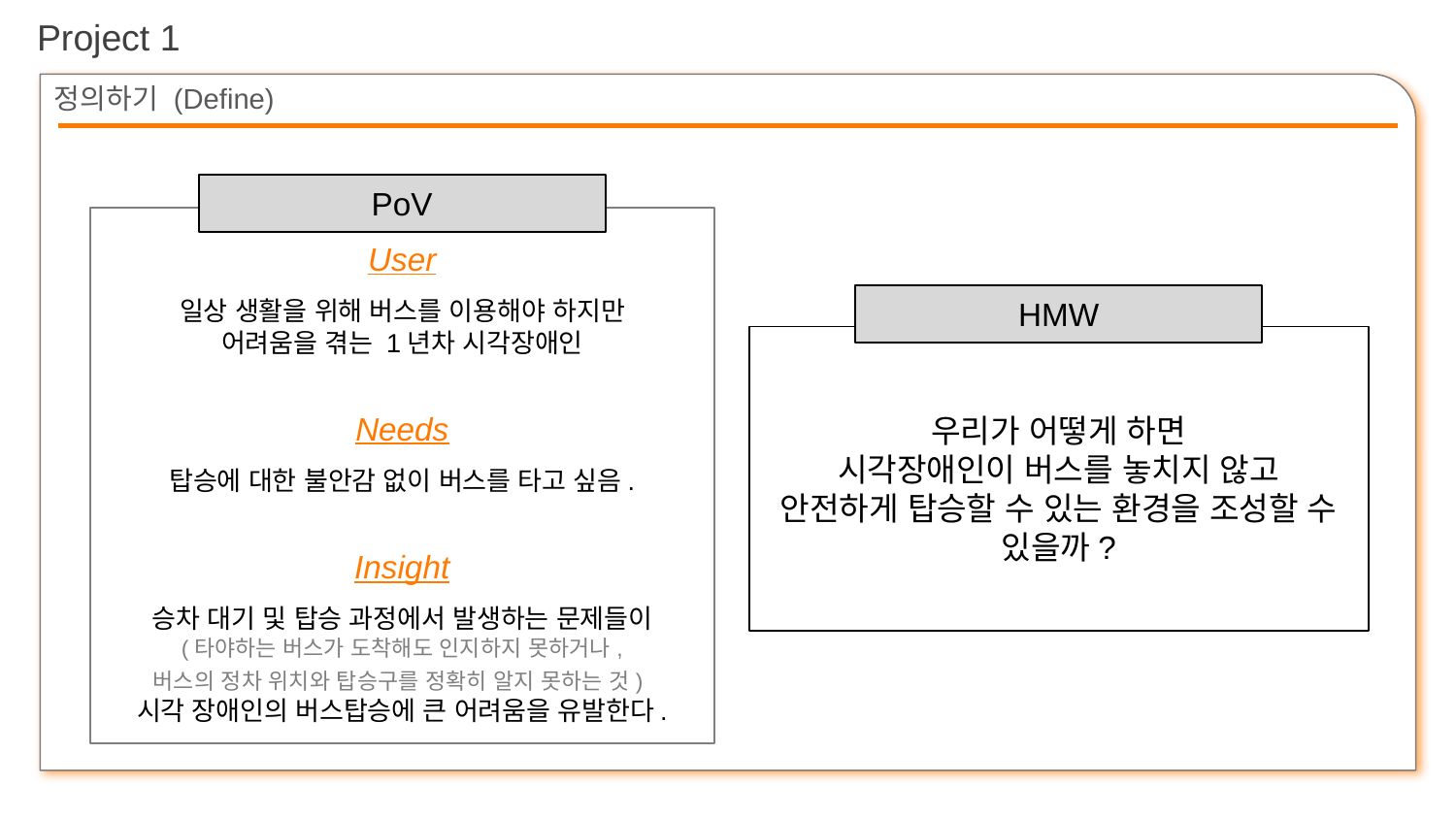

Project 1
# 정의하기 (Define)
PoV

User
일상 생활을 위해 버스를 이용해야 하지만
어려움을 겪는 1년차 시각장애인

Needs
탑승에 대한 불안감 없이 버스를 타고 싶음.

Insight
승차 대기 및 탑승 과정에서 발생하는 문제들이
(타야하는 버스가 도착해도 인지하지 못하거나,
버스의 정차 위치와 탑승구를 정확히 알지 못하는 것)
시각 장애인의 버스탑승에 큰 어려움을 유발한다.
HMW

우리가 어떻게 하면
시각장애인이 버스를 놓치지 않고
안전하게 탑승할 수 있는 환경을 조성할 수 있을까?